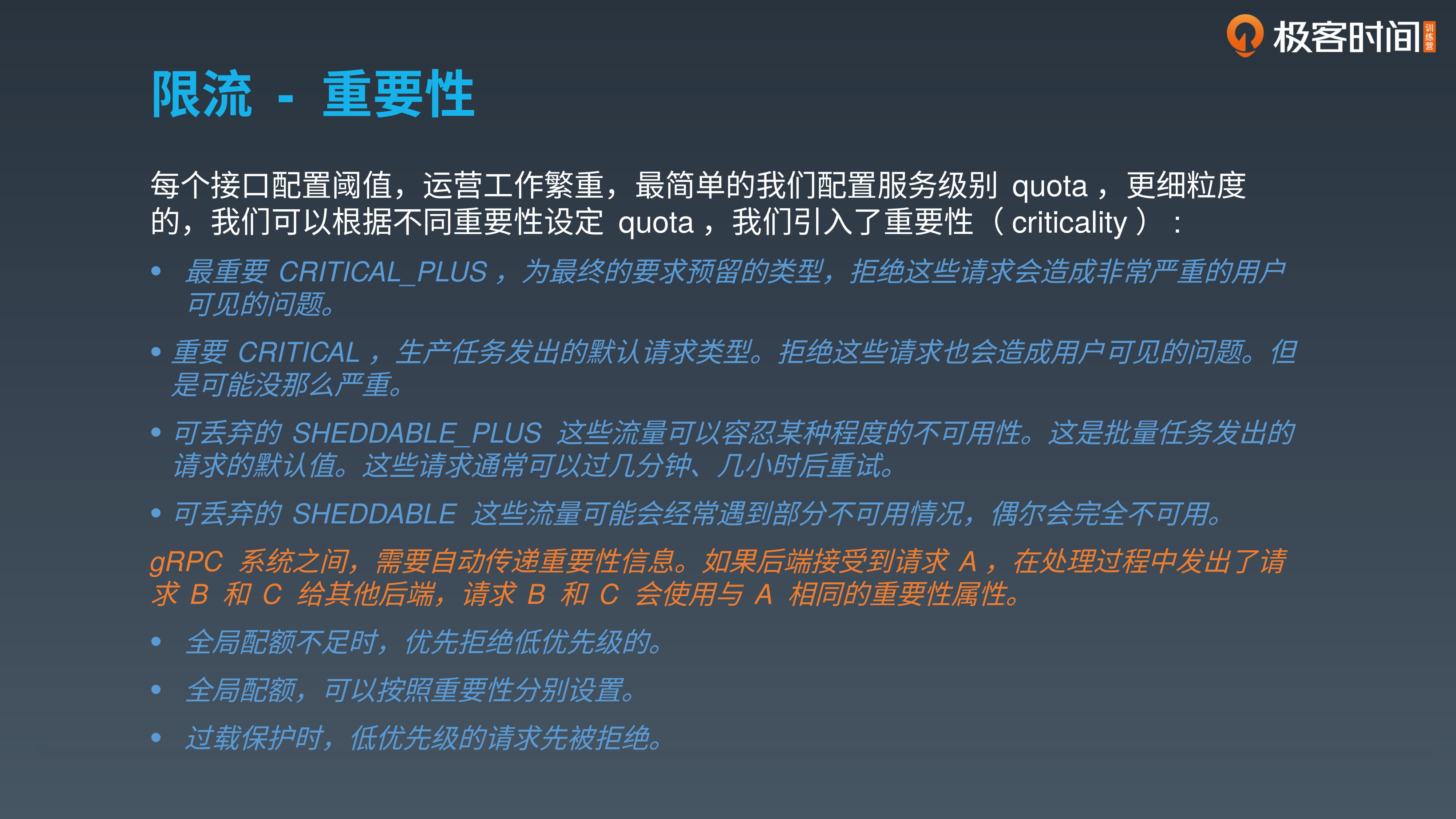

# 限流 - 重要性
每个接口配置阈值，运营工作繁重，最简单的我们配置服务级别 quota，更细粒度的，我们可以根据不同重要性设定 quota，我们引入了重要性（criticality）:
最重要 CRITICAL_PLUS，为最终的要求预留的类型，拒绝这些请求会造成非常严重的用户可见的问题。
重要 CRITICAL，生产任务发出的默认请求类型。拒绝这些请求也会造成用户可见的问题。但是可能没那么严重。
可丢弃的 SHEDDABLE_PLUS 这些流量可以容忍某种程度的不可用性。这是批量任务发出的请求的默认值。这些请求通常可以过几分钟、几小时后重试。
可丢弃的 SHEDDABLE 这些流量可能会经常遇到部分不可用情况，偶尔会完全不可用。
gRPC 系统之间，需要自动传递重要性信息。如果后端接受到请求 A，在处理过程中发出了请求 B 和 C 给其他后端，请求 B 和 C 会使用与 A 相同的重要性属性。
全局配额不足时，优先拒绝低优先级的。
全局配额，可以按照重要性分别设置。
过载保护时，低优先级的请求先被拒绝。